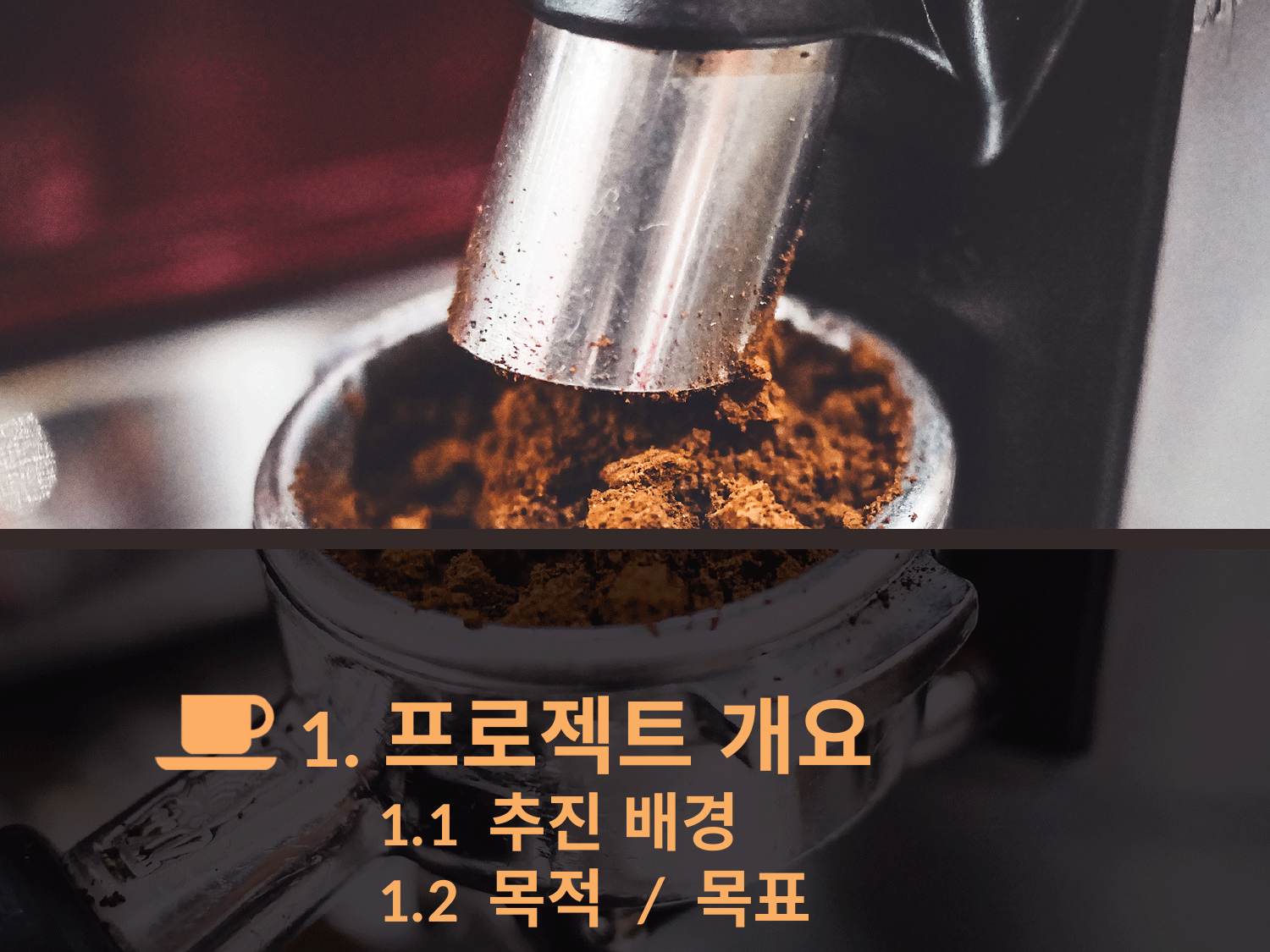

1.프로젝트 개요
1.1 추진 배경
1.2 목적 / 목표